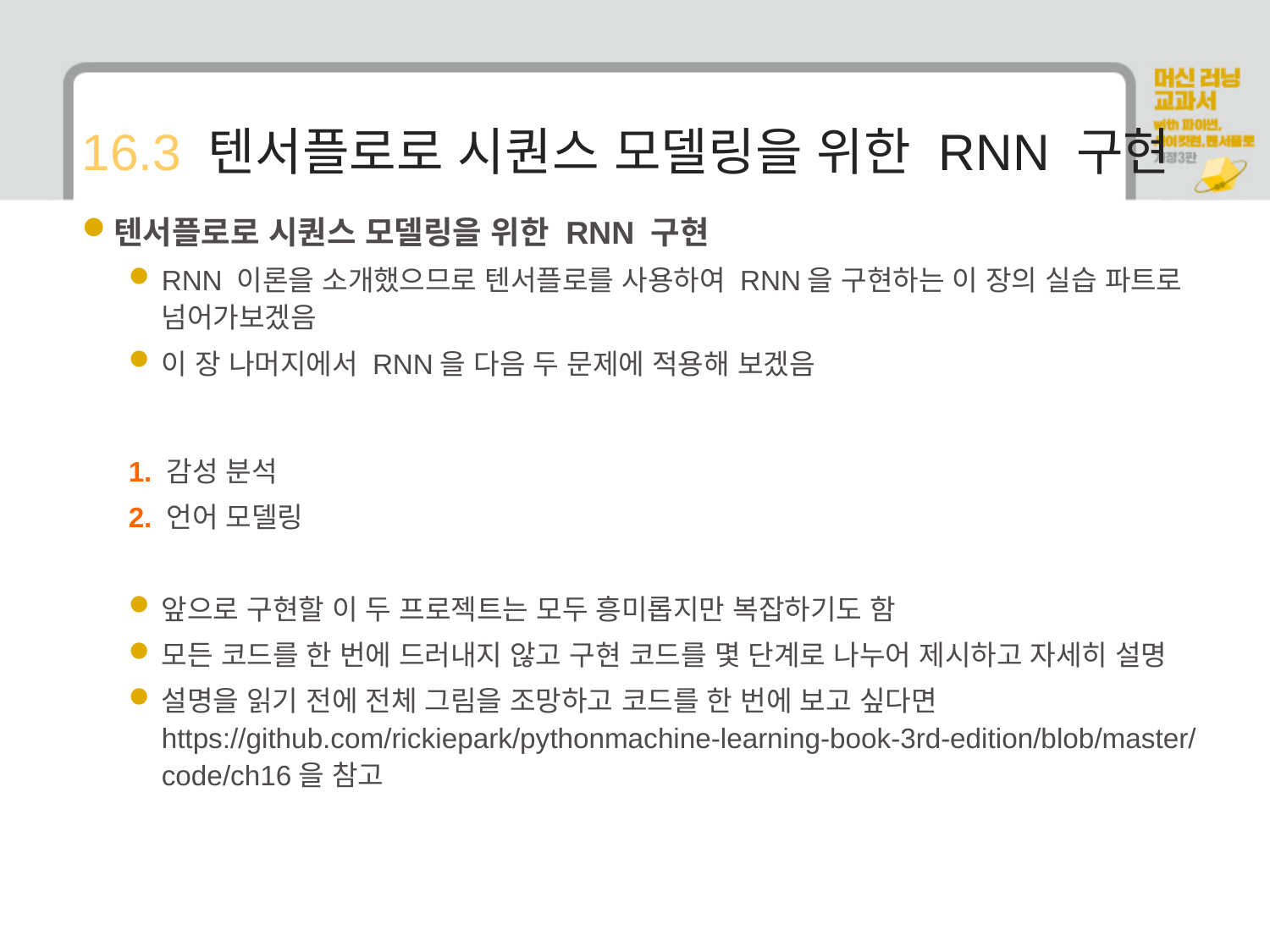

# 16.3 텐서플로로 시퀀스 모델링을 위한 RNN 구현
텐서플로로 시퀀스 모델링을 위한 RNN 구현
RNN 이론을 소개했으므로 텐서플로를 사용하여 RNN을 구현하는 이 장의 실습 파트로 넘어가보겠음
이 장 나머지에서 RNN을 다음 두 문제에 적용해 보겠음

1. 감성 분석
2. 언어 모델링

앞으로 구현할 이 두 프로젝트는 모두 흥미롭지만 복잡하기도 함
모든 코드를 한 번에 드러내지 않고 구현 코드를 몇 단계로 나누어 제시하고 자세히 설명
설명을 읽기 전에 전체 그림을 조망하고 코드를 한 번에 보고 싶다면 https://github.com/rickiepark/pythonmachine-learning-book-3rd-edition/blob/master/code/ch16을 참고